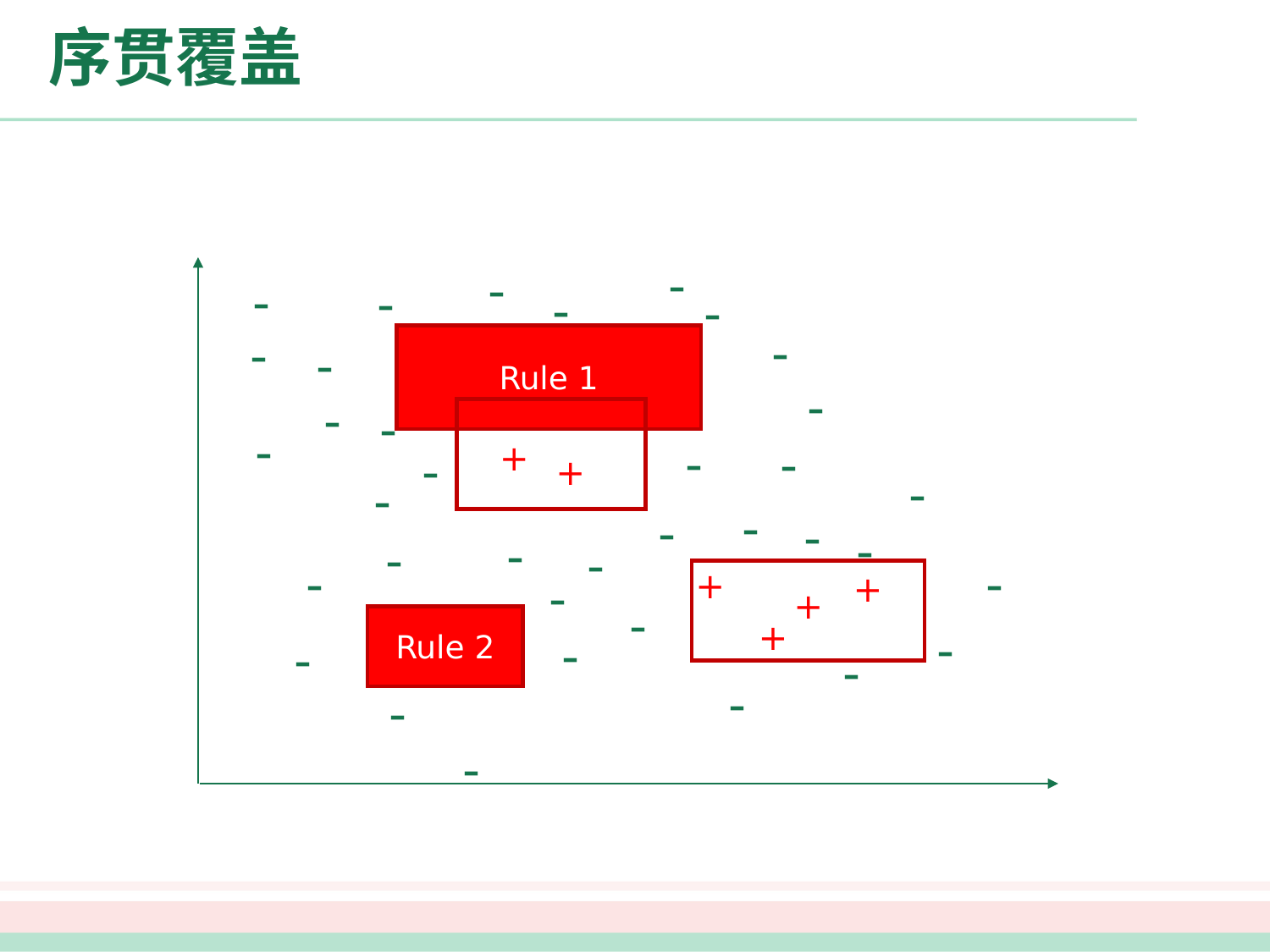

# 序贯覆盖
-
-
-
-
-
-
-
-
-
-
-
-
-
-
-
-
-
-
-
-
-
-
-
-
-
-
-
-
-
-
-
-
-
-
-
Rule 1

+
+
+
+
+
+

Rule 2
-